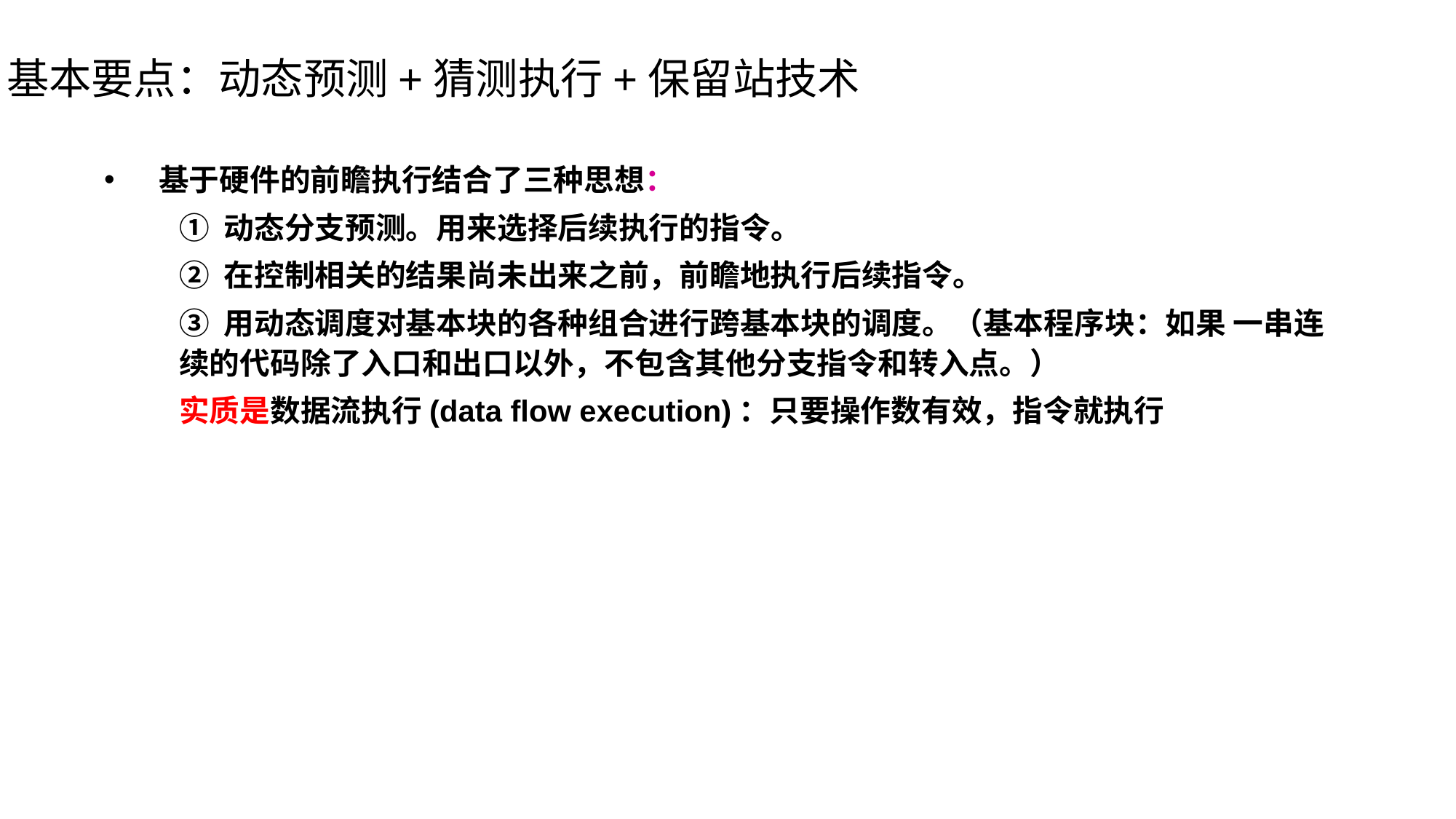

基本要点：动态预测+猜测执行+保留站技术
基于硬件的前瞻执行结合了三种思想：
① 动态分支预测。用来选择后续执行的指令。
② 在控制相关的结果尚未出来之前，前瞻地执行后续指令。
③ 用动态调度对基本块的各种组合进行跨基本块的调度。（基本程序块：如果 一串连续的代码除了入口和出口以外，不包含其他分支指令和转入点。）
实质是数据流执行(data flow execution)：只要操作数有效，指令就执行